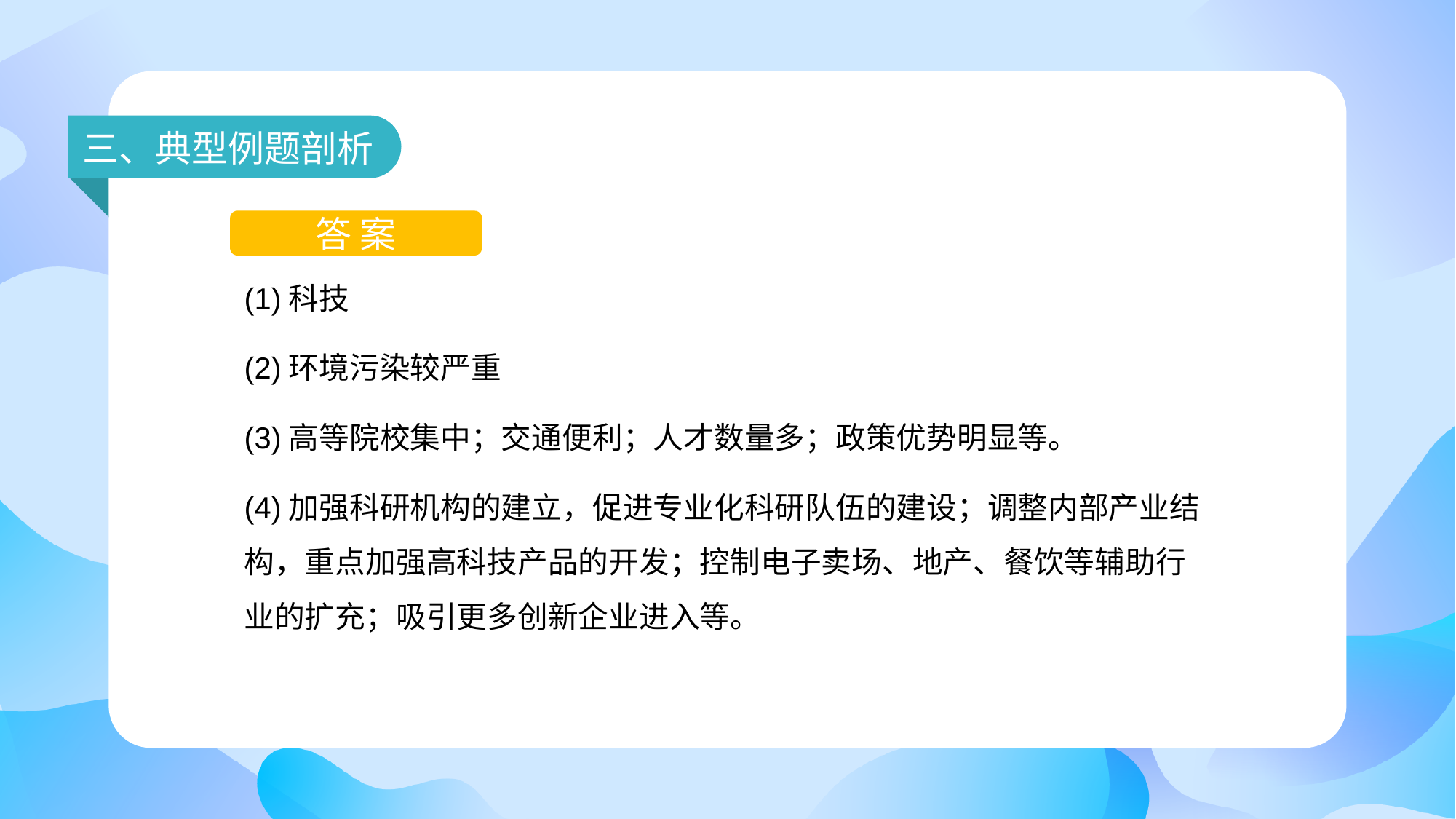

三、典型例题剖析
答 案
(1)科技
(2)环境污染较严重
(3)高等院校集中；交通便利；人才数量多；政策优势明显等。
(4)加强科研机构的建立，促进专业化科研队伍的建设；调整内部产业结构，重点加强高科技产品的开发；控制电子卖场、地产、餐饮等辅助行业的扩充；吸引更多创新企业进入等。